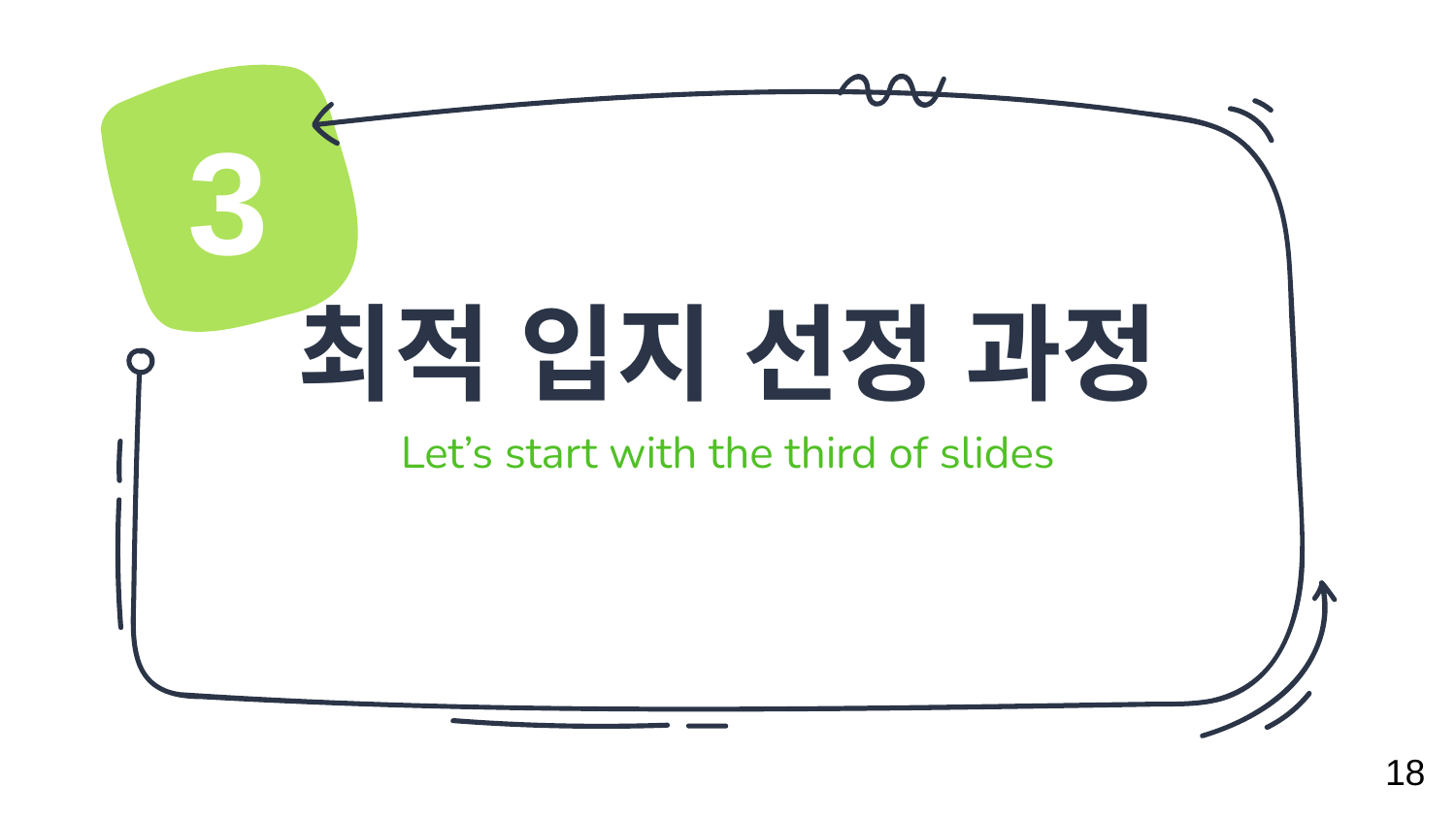

3
# 최적 입지 선정 과정
Let’s start with the third of slides
18